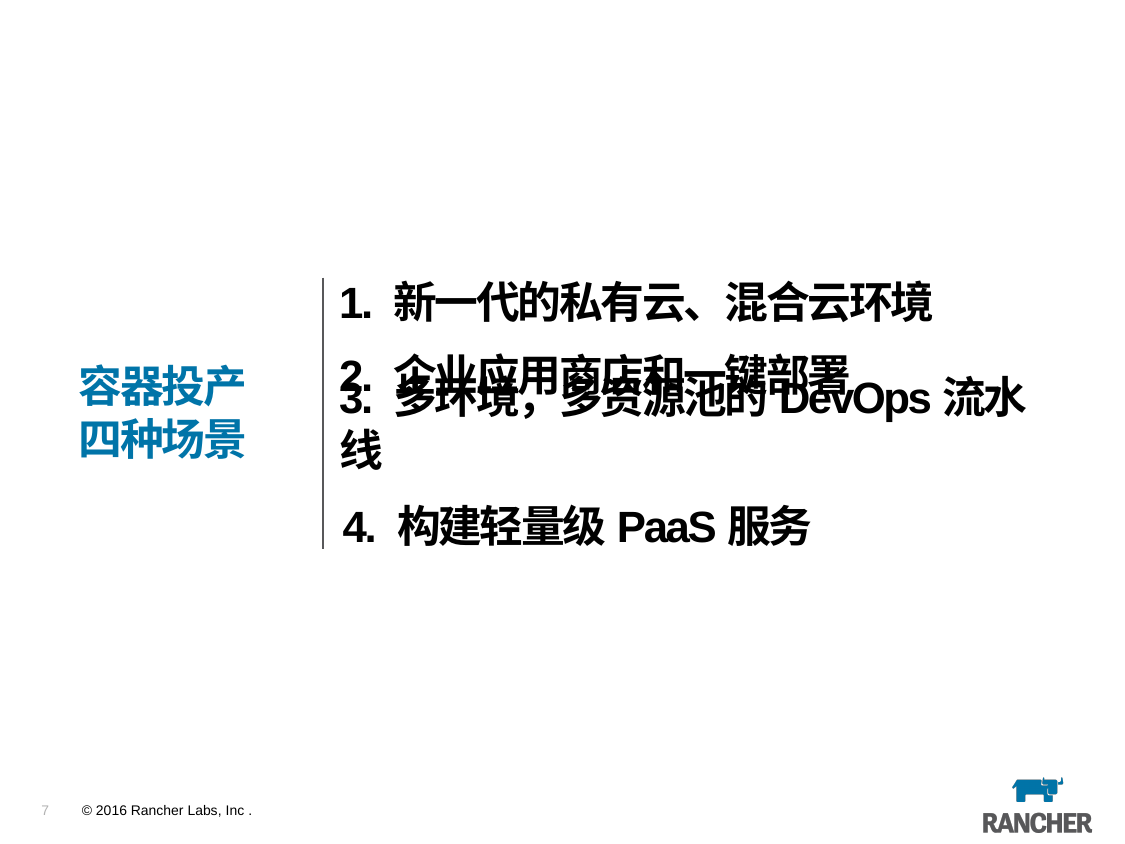

# 1. 新一代的私有云、混合云环境
2. 企业应用商店和一键部署
容器投产四种场景
3. 多环境，多资源池的DevOps流水线
4. 构建轻量级PaaS服务
7